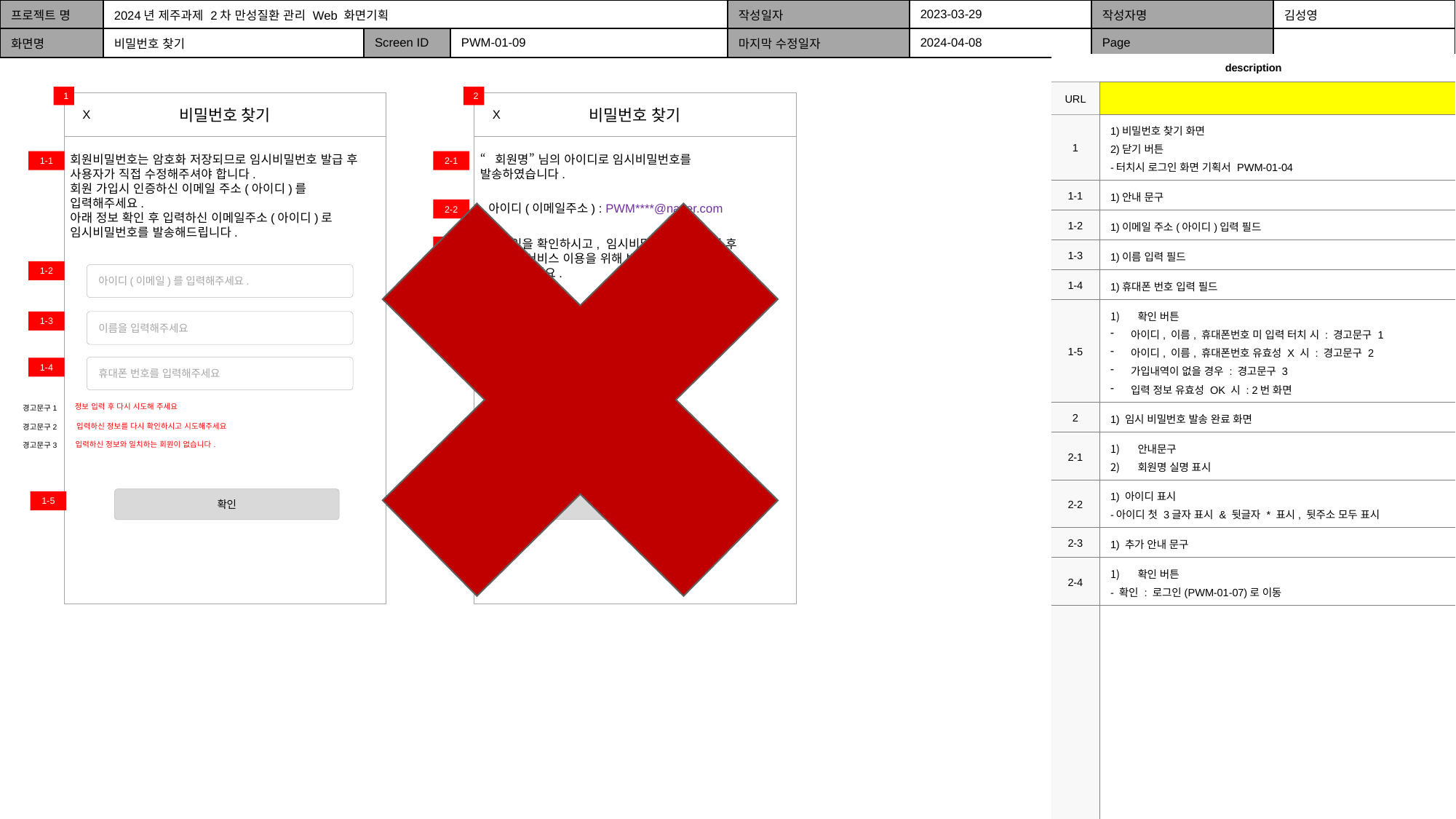

| 프로젝트 명 | 2024년 제주과제 2차 만성질환 관리 Web 화면기획 |  |  | 작성일자 | 2023-03-29 | 작성자명 | 김성영 |
| --- | --- | --- | --- | --- | --- | --- | --- |
| 화면명 | 비밀번호 찾기 | Screen ID | PWM-01-09 | 마지막 수정일자 | 2024-04-08 | Page |  |
| description |  |
| --- | --- |
| URL |  |
| 1 | 1)비밀번호 찾기 화면 2)닫기 버튼 -터치시 로그인 화면 기획서 PWM-01-04 |
| 1-1 | 1)안내 문구 |
| 1-2 | 1)이메일 주소(아이디)입력 필드 |
| 1-3 | 1)이름 입력 필드 |
| 1-4 | 1)휴대폰 번호 입력 필드 |
| 1-5 | 확인 버튼 아이디, 이름, 휴대폰번호 미 입력 터치 시 : 경고문구 1 아이디, 이름, 휴대폰번호 유효성 X 시 : 경고문구 2 가입내역이 없을 경우 : 경고문구 3 입력 정보 유효성 OK 시 : 2번 화면 |
| 2 | 1) 임시 비밀번호 발송 완료 화면 |
| 2-1 | 안내문구 회원명 실명 표시 |
| 2-2 | 1) 아이디 표시 -아이디 첫 3글자 표시 & 뒷글자 \* 표시, 뒷주소 모두 표시 |
| 2-3 | 1) 추가 안내 문구 |
| 2-4 | 확인 버튼 - 확인 : 로그인(PWM-01-07)로 이동 |
|  |  |
1
2

비밀번호 찾기

비밀번호 찾기
X
X

회원비밀번호는 암호화 저장되므로 임시비밀번호 발급 후 사용자가 직접 수정해주셔야 합니다.
회원 가입시 인증하신 이메일 주소(아이디)를 입력해주세요.
아래 정보 확인 후 입력하신 이메일주소(아이디)로 임시비밀번호를 발송해드립니다.
“회원명” 님의 아이디로 임시비밀번호를 발송하였습니다.
1-1
2-1
아이디(이메일주소) : PWM****@naver.com
2-2
이메일을 확인하시고, 임시비밀번호로 로그인 후
안전한 서비스 이용을 위해 반드시 비밀번호를 변경해주세요.
2-3
1-2
아이디(이메일)를 입력해주세요.
>비밀번호 변경
-마이페이지 > 비밀번호 변경
1-3
이름을 입력해주세요
휴대폰 번호를 입력해주세요
1-4
정보 입력 후 다시 시도해 주세요
경고문구1
입력하신 정보를 다시 확인하시고 시도해주세요
경고문구2
입력하신 정보와 일치하는 회원이 없습니다.
경고문구3
확인
확인
1-5
2-4